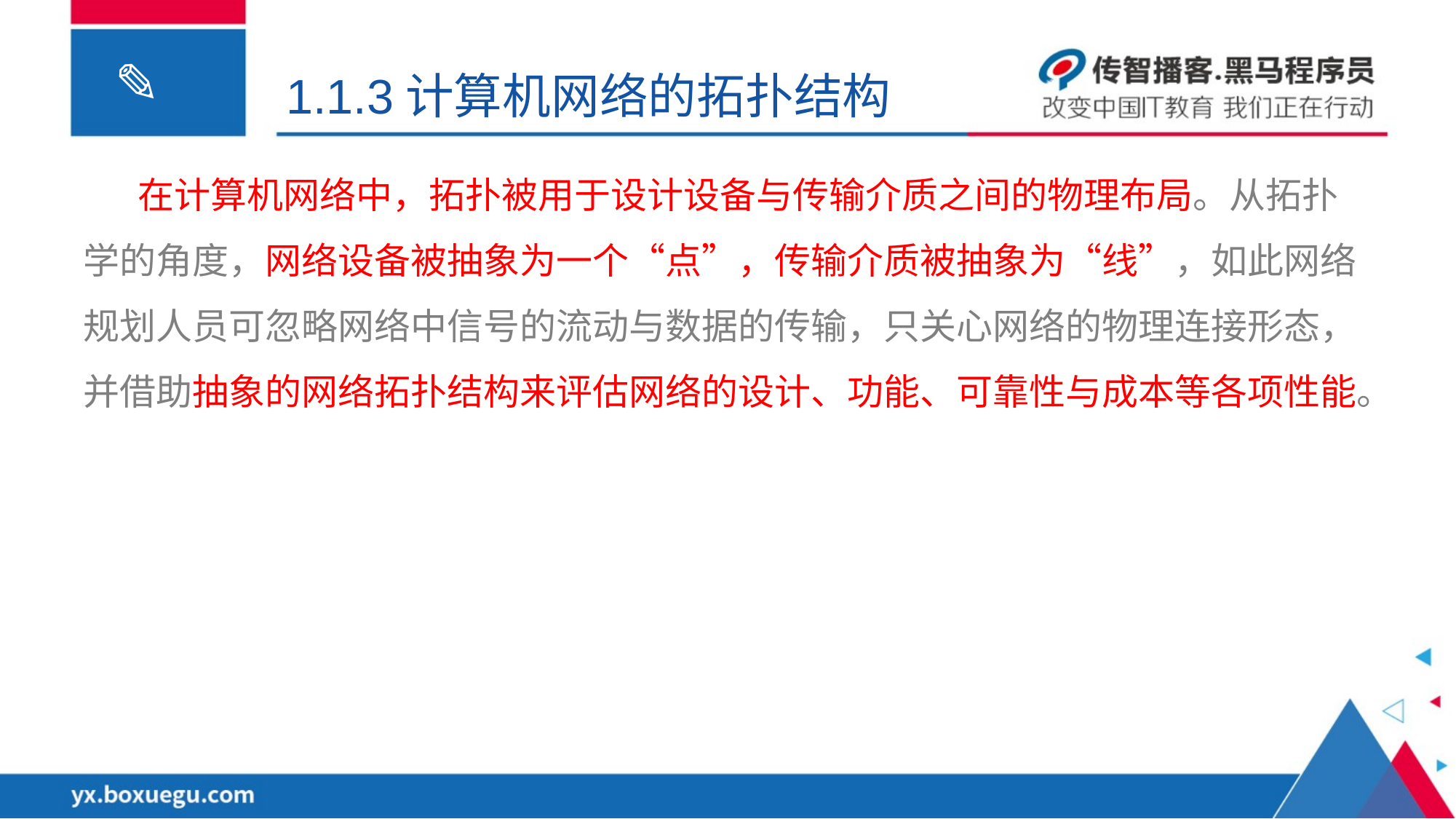

1.1.3计算机网络的拓扑结构
在计算机网络中，拓扑被用于设计设备与传输介质之间的物理布局。从拓扑学的角度，网络设备被抽象为一个“点”，传输介质被抽象为“线”，如此网络规划人员可忽略网络中信号的流动与数据的传输，只关心网络的物理连接形态，并借助抽象的网络拓扑结构来评估网络的设计、功能、可靠性与成本等各项性能。